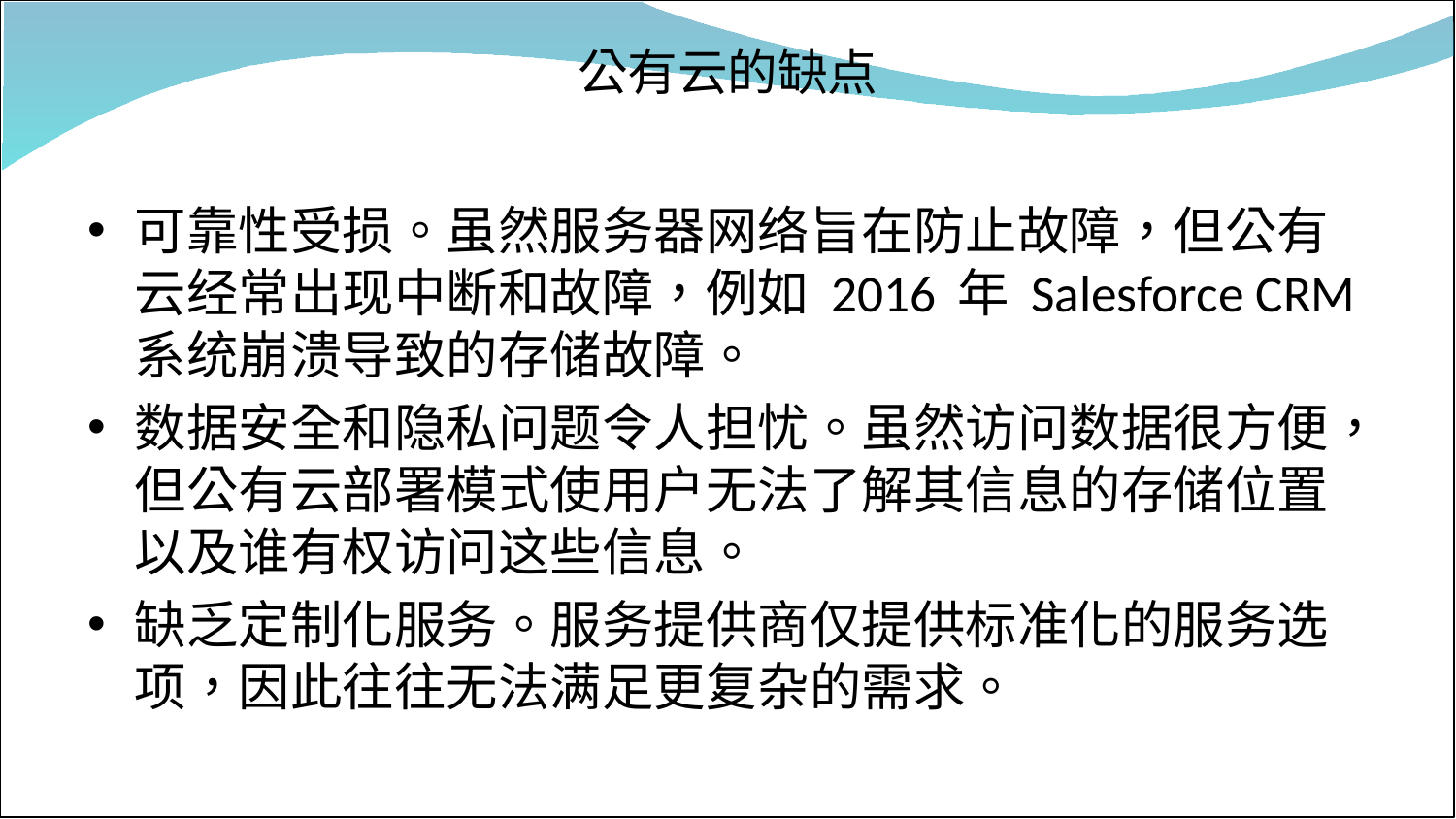

# 公有云的缺点
可靠性受损。虽然服务器网络旨在防止故障，但公有云经常出现中断和故障，例如 2016 年 Salesforce CRM 系统崩溃导致的存储故障。
数据安全和隐私问题令人担忧。虽然访问数据很方便，但公有云部署模式使用户无法了解其信息的存储位置以及谁有权访问这些信息。
缺乏定制化服务。服务提供商仅提供标准化的服务选项，因此往往无法满足更复杂的需求。